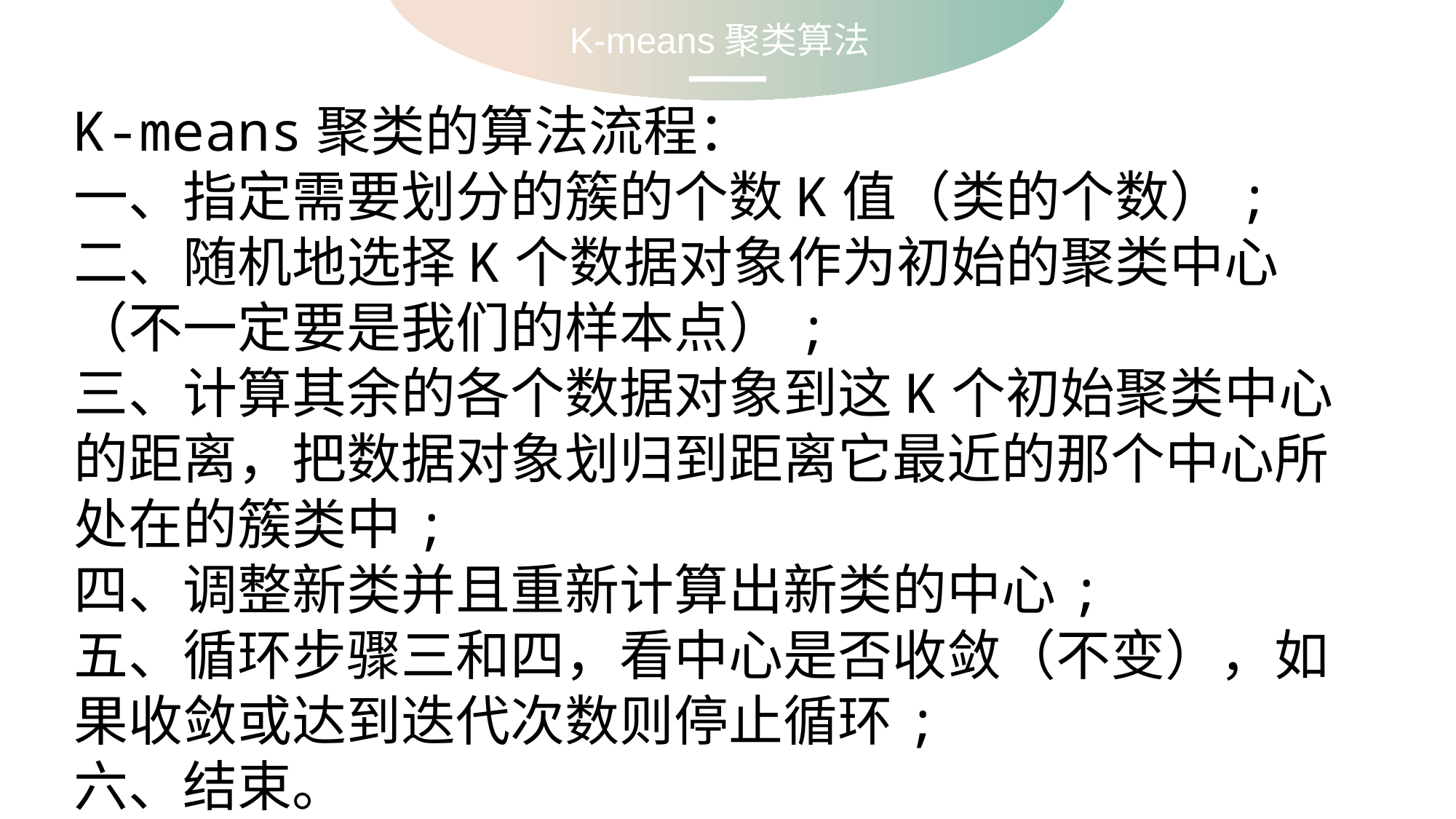

K-means聚类算法

K-means聚类的算法流程：
一、指定需要划分的簇的个数K值（类的个数）;
二、随机地选择K个数据对象作为初始的聚类中心
（不一定要是我们的样本点）;
三、计算其余的各个数据对象到这K个初始聚类中心
的距离，把数据对象划归到距离它最近的那个中心所
处在的簇类中;
四、调整新类并且重新计算出新类的中心;
五、循环步骤三和四，看中心是否收敛（不变），如
果收敛或达到迭代次数则停止循环;
六、结束。